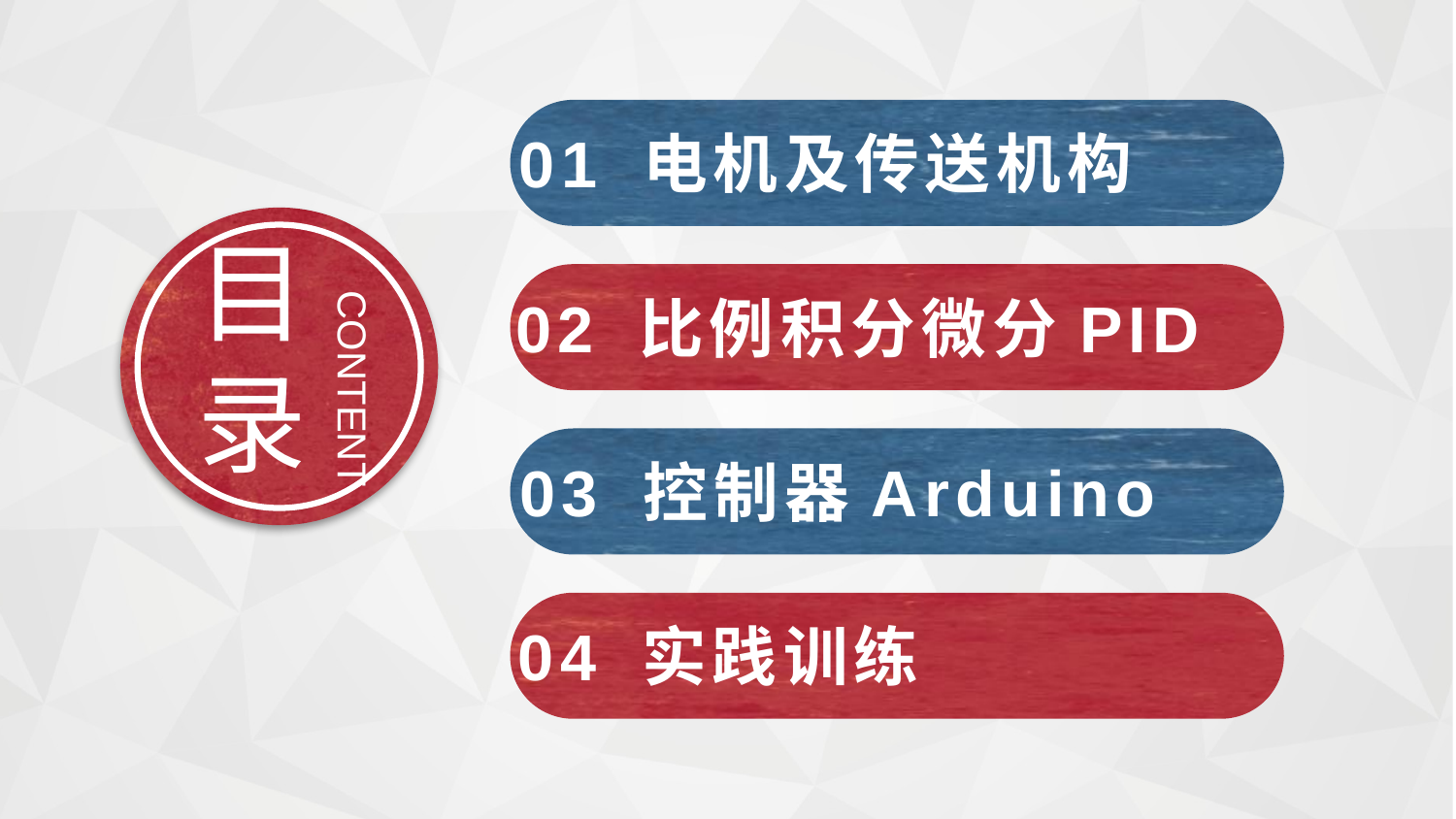

01 电机及传送机构

目录

02 比例积分微分PID
CONTENT

03 控制器Arduino

04 实践训练